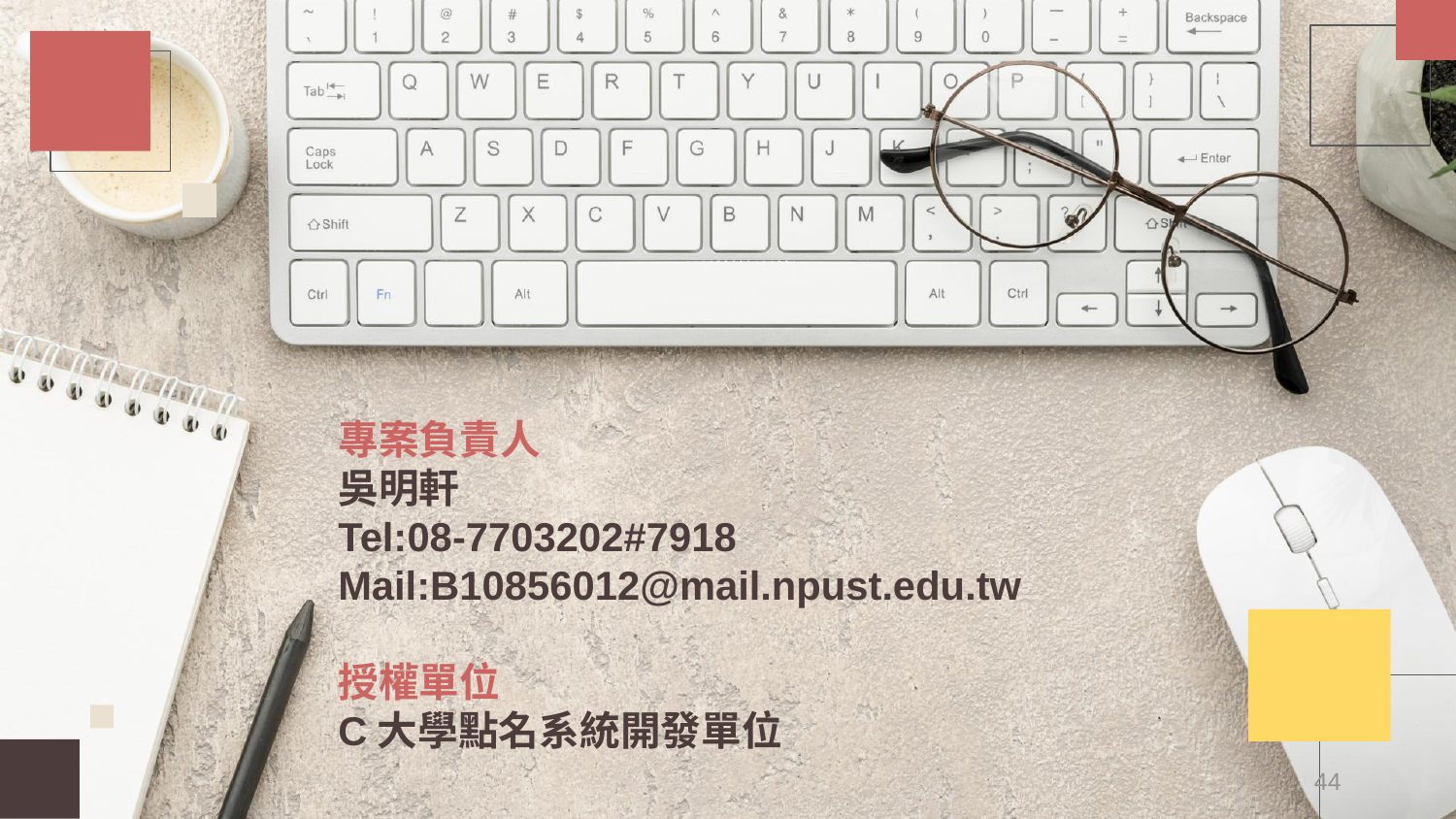

# 專案負責人 吳明軒 Tel:08-7703202#7918 Mail:B10856012@mail.npust.edu.tw 授權單位 C大學點名系統開發單位
44